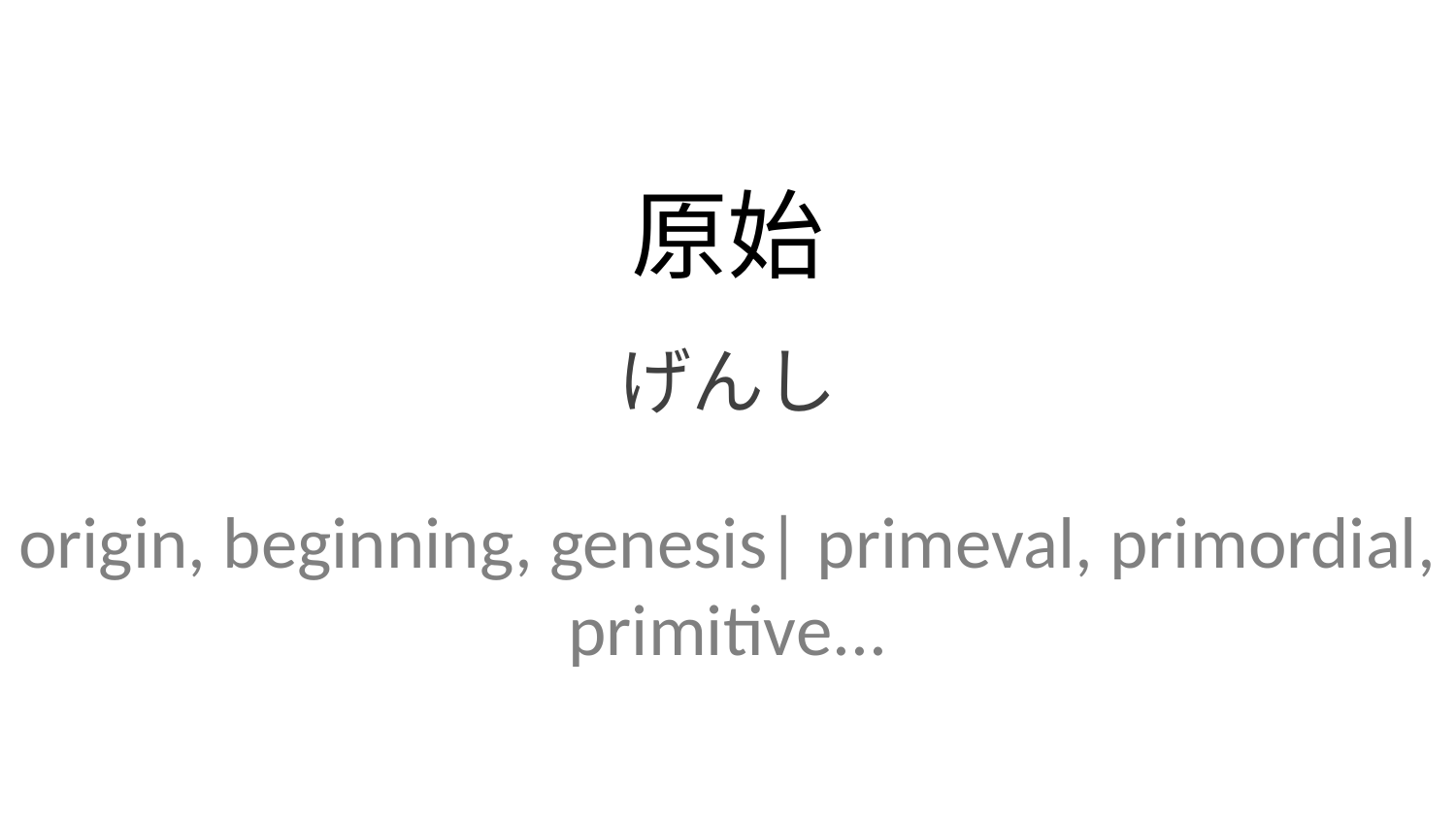

原始

げんし
origin, beginning, genesis| primeval, primordial, primitive...